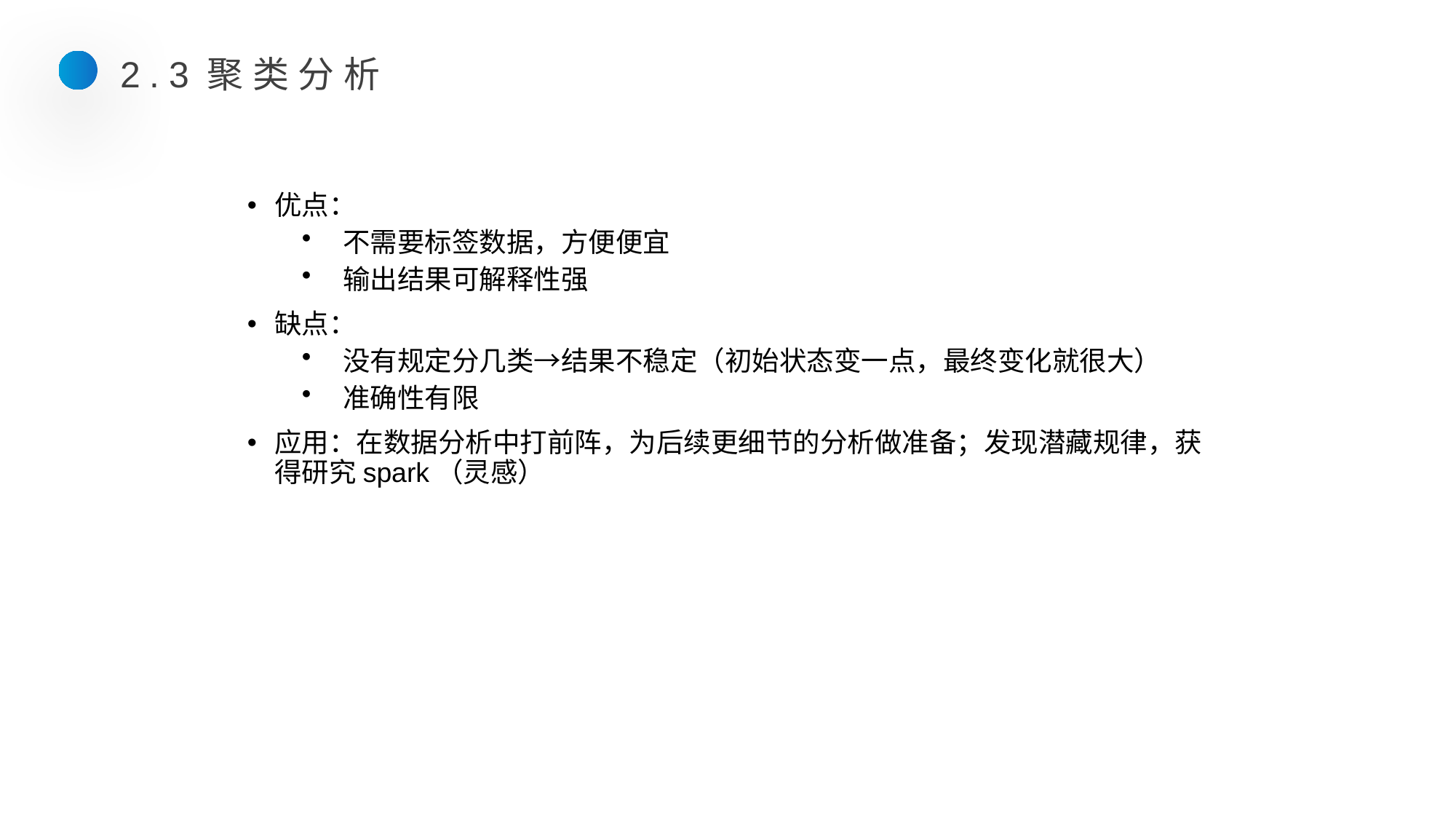

2.3聚类分析

优点：
不需要标签数据，方便便宜
输出结果可解释性强
缺点：
没有规定分几类→结果不稳定（初始状态变一点，最终变化就很大）
准确性有限
应用：在数据分析中打前阵，为后续更细节的分析做准备；发现潜藏规律，获得研究spark（灵感）